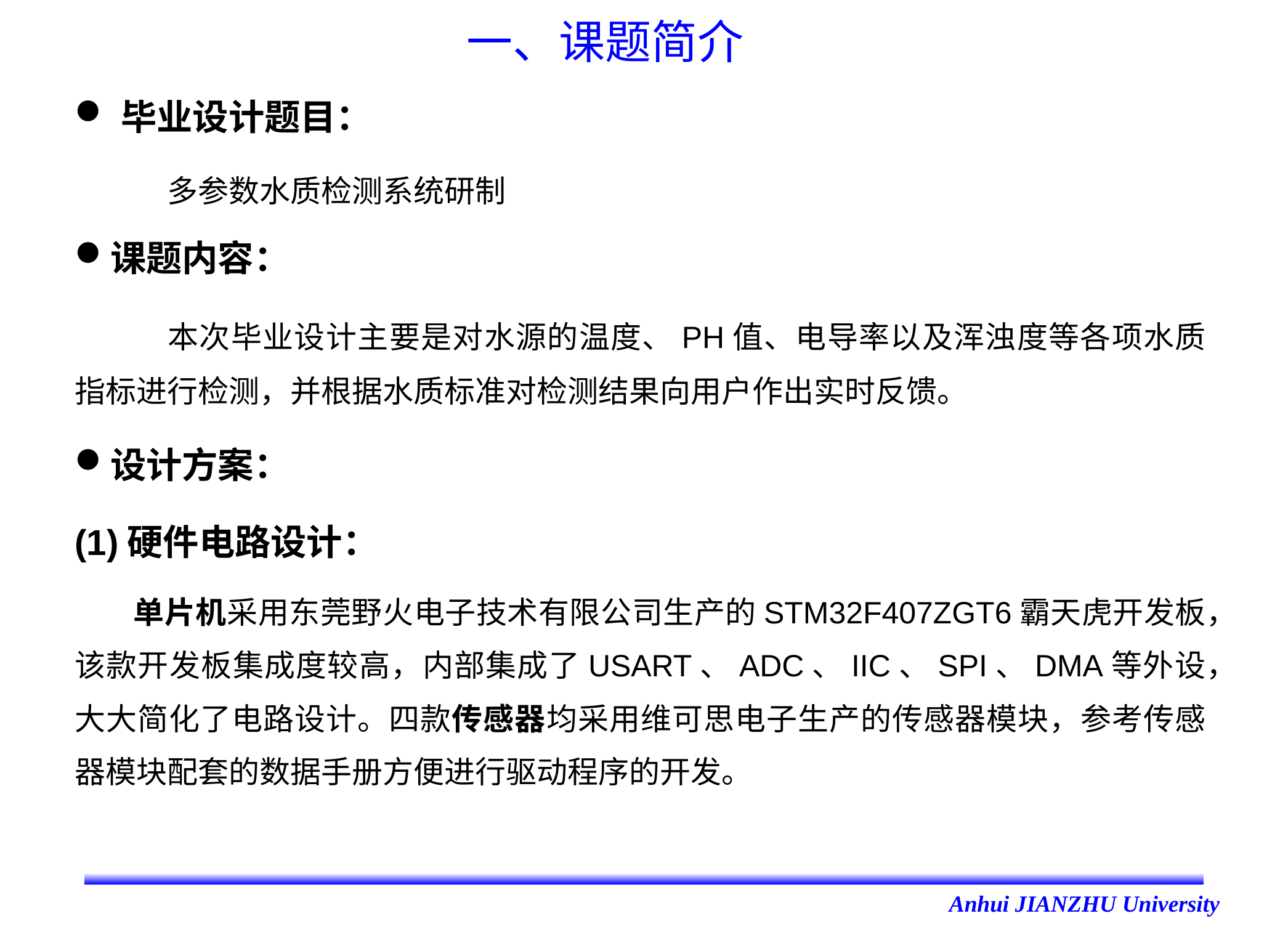

# 一、课题简介
毕业设计题目：
	多参数水质检测系统研制
课题内容：
	本次毕业设计主要是对水源的温度、PH值、电导率以及浑浊度等各项水质指标进行检测，并根据水质标准对检测结果向用户作出实时反馈。
设计方案：
(1)硬件电路设计：
       单片机采用东莞野火电子技术有限公司生产的STM32F407ZGT6霸天虎开发板，该款开发板集成度较高，内部集成了USART、ADC、IIC、SPI、DMA等外设，大大简化了电路设计。四款传感器均采用维可思电子生产的传感器模块，参考传感器模块配套的数据手册方便进行驱动程序的开发。